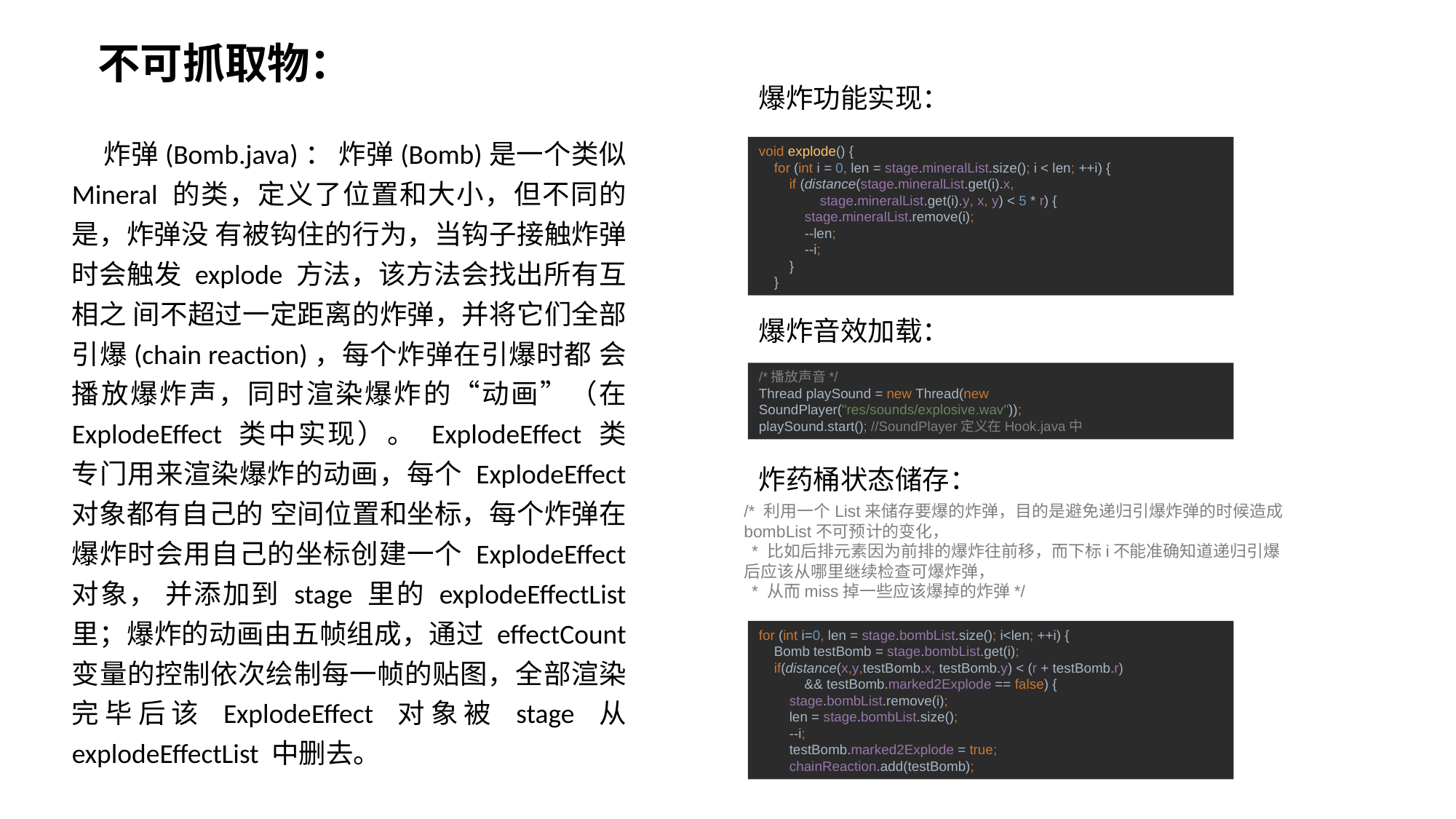

不可抓取物：
爆炸功能实现：
炸弹(Bomb.java)： 炸弹(Bomb)是一个类似 Mineral 的类，定义了位置和大小，但不同的是，炸弹没 有被钩住的行为，当钩子接触炸弹时会触发 explode 方法，该方法会找出所有互相之 间不超过一定距离的炸弹，并将它们全部引爆(chain reaction)，每个炸弹在引爆时都 会播放爆炸声，同时渲染爆炸的“动画”（在 ExplodeEffect 类中实现）。 ExplodeEffect 类专门用来渲染爆炸的动画，每个 ExplodeEffect 对象都有自己的 空间位置和坐标，每个炸弹在爆炸时会用自己的坐标创建一个 ExplodeEffect 对象， 并添加到 stage 里的 explodeEffectList 里；爆炸的动画由五帧组成，通过 effectCount 变量的控制依次绘制每一帧的贴图，全部渲染完毕后该 ExplodeEffect 对象被 stage 从 explodeEffectList 中删去。
void explode() {
    for (int i = 0, len = stage.mineralList.size(); i < len; ++i) {
        if (distance(stage.mineralList.get(i).x,
                stage.mineralList.get(i).y, x, y) < 5 * r) {
            stage.mineralList.remove(i);
            --len;
            --i;
        }
    }
爆炸音效加载：
/*播放声音*/
Thread playSound = new Thread(new SoundPlayer("res/sounds/explosive.wav"));
playSound.start(); //SoundPlayer定义在Hook.java中
炸药桶状态储存：
/* 利用一个List来储存要爆的炸弹，目的是避免递归引爆炸弹的时候造成bombList不可预计的变化，
 * 比如后排元素因为前排的爆炸往前移，而下标i不能准确知道递归引爆后应该从哪里继续检查可爆炸弹，
 * 从而miss掉一些应该爆掉的炸弹*/
for (int i=0, len = stage.bombList.size(); i<len; ++i) {
    Bomb testBomb = stage.bombList.get(i);
    if(distance(x,y,testBomb.x, testBomb.y) < (r + testBomb.r)
            && testBomb.marked2Explode == false) {
        stage.bombList.remove(i);
        len = stage.bombList.size();
        --i;
        testBomb.marked2Explode = true;
        chainReaction.add(testBomb);